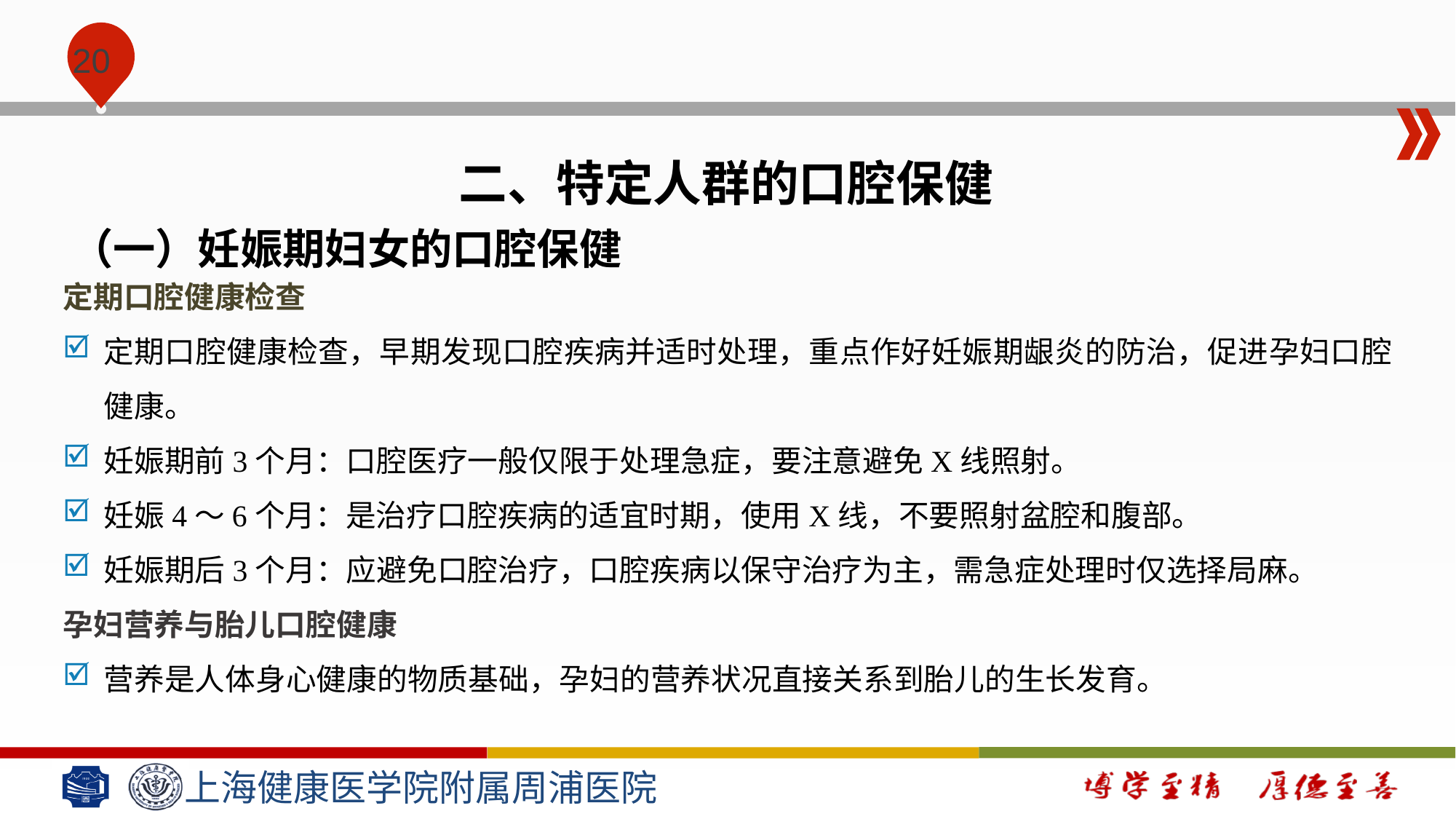

#
二、特定人群的口腔保健
（一）妊娠期妇女的口腔保健
定期口腔健康检查
定期口腔健康检查，早期发现口腔疾病并适时处理，重点作好妊娠期龈炎的防治，促进孕妇口腔健康。
妊娠期前3个月：口腔医疗一般仅限于处理急症，要注意避免X线照射。
妊娠4～6个月：是治疗口腔疾病的适宜时期，使用X线，不要照射盆腔和腹部。
妊娠期后3个月：应避免口腔治疗，口腔疾病以保守治疗为主，需急症处理时仅选择局麻。
孕妇营养与胎儿口腔健康
营养是人体身心健康的物质基础，孕妇的营养状况直接关系到胎儿的生长发育。